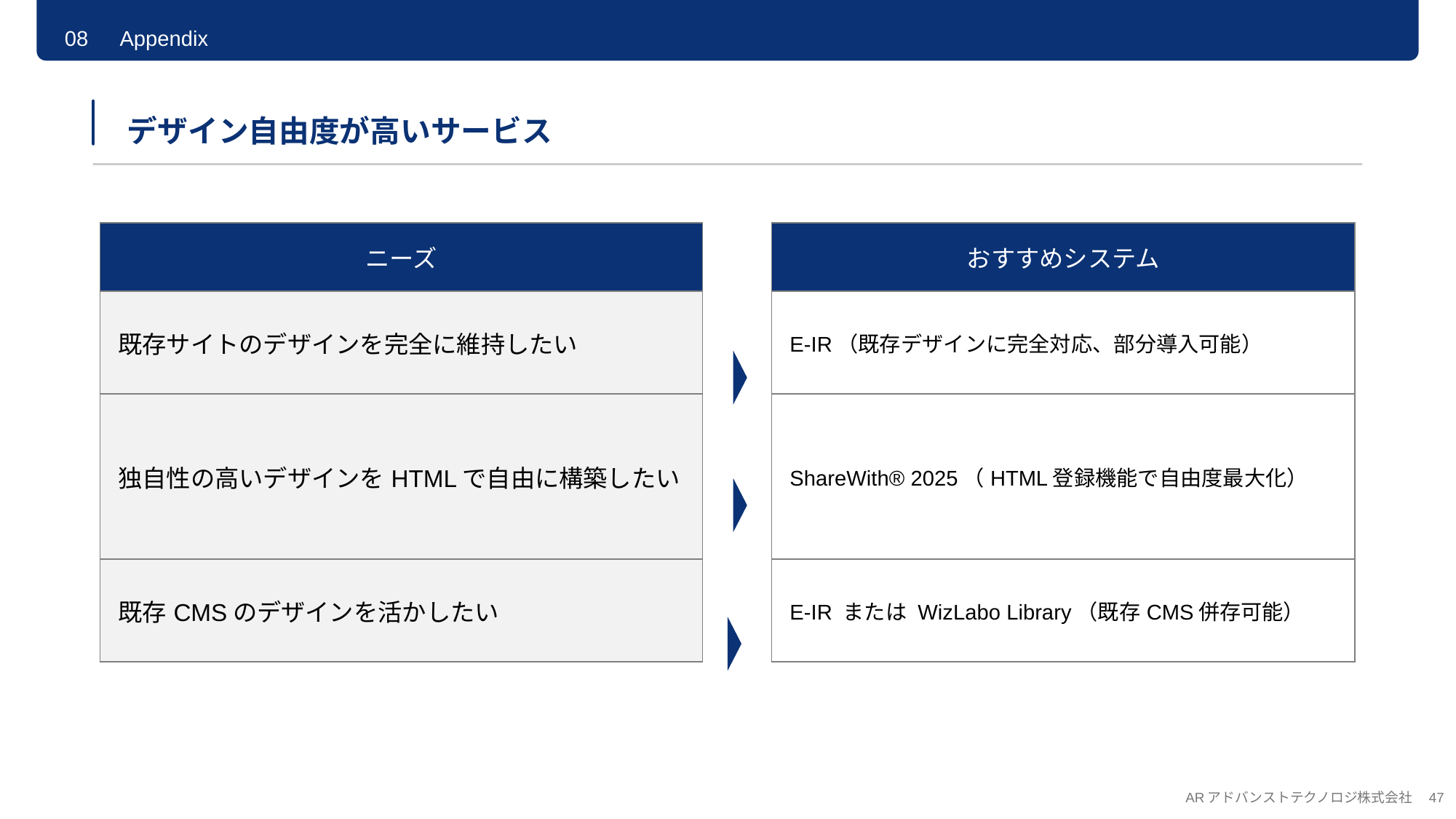

08　Appendix
デザイン自由度が高いサービス
| ニーズ |  | おすすめシステム |
| --- | --- | --- |
| 既存サイトのデザインを完全に維持したい |  | E-IR（既存デザインに完全対応、部分導入可能） |
| 独自性の高いデザインをHTMLで自由に構築したい |  | ShareWith® 2025（HTML登録機能で自由度最大化） |
| 既存CMSのデザインを活かしたい |  | E-IR または WizLabo Library（既存CMS併存可能） |

ARアドバンストテクノロジ株式会社　47